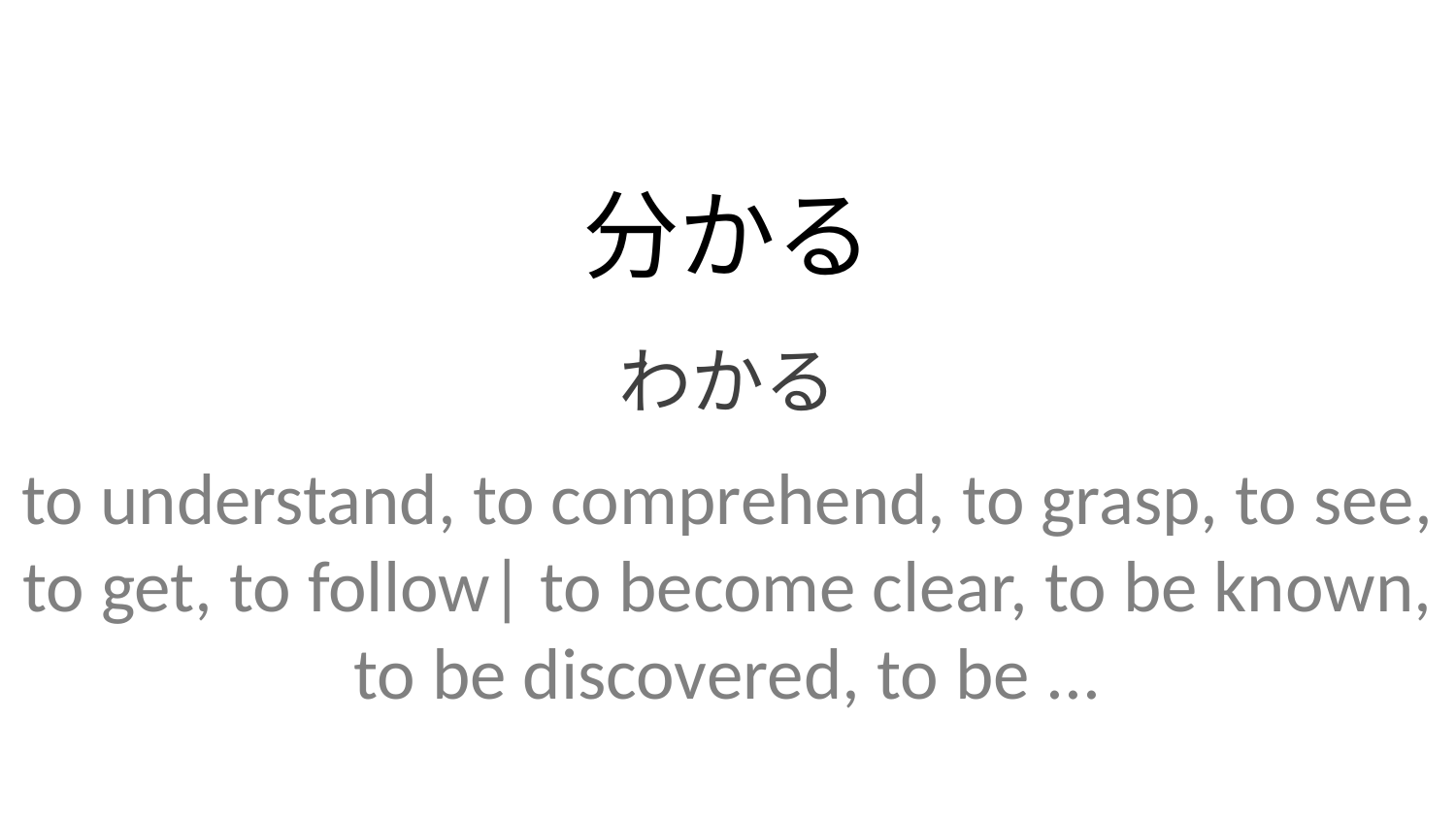

分かる

わかる
to understand, to comprehend, to grasp, to see, to get, to follow| to become clear, to be known, to be discovered, to be ...